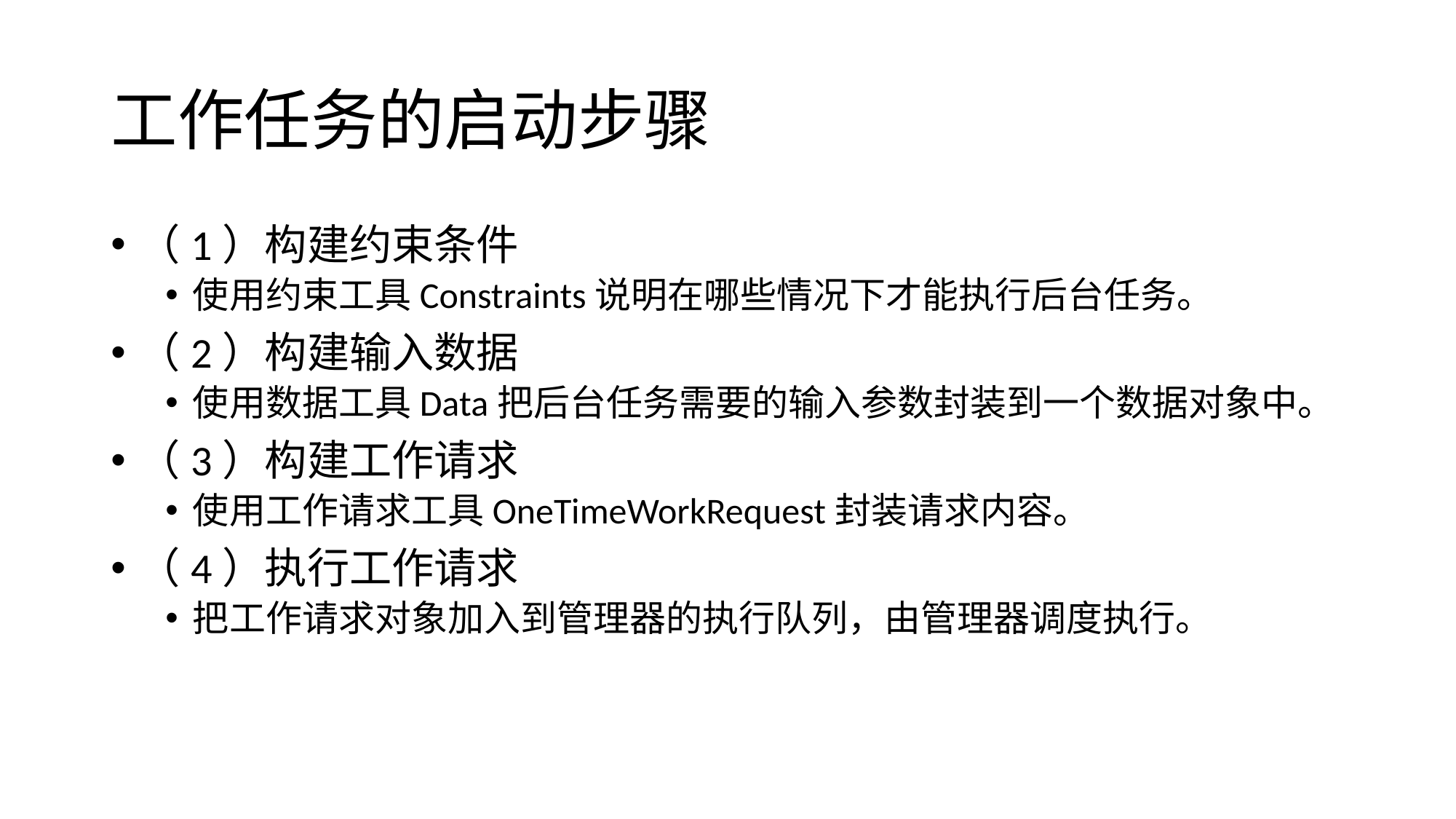

# 工作任务的启动步骤
（1）构建约束条件
使用约束工具Constraints说明在哪些情况下才能执行后台任务。
（2）构建输入数据
使用数据工具Data把后台任务需要的输入参数封装到一个数据对象中。
（3）构建工作请求
使用工作请求工具OneTimeWorkRequest封装请求内容。
（4）执行工作请求
把工作请求对象加入到管理器的执行队列，由管理器调度执行。